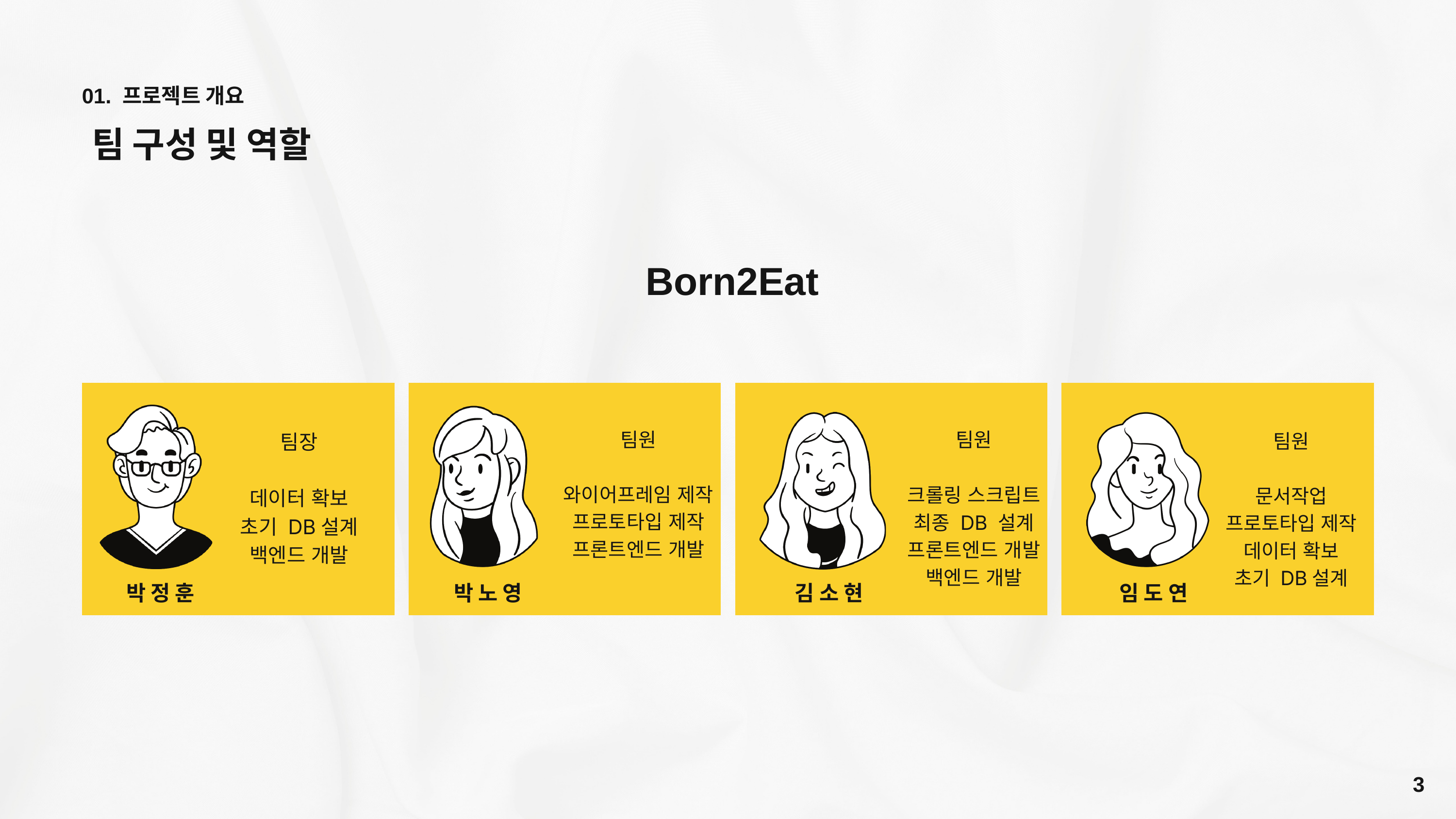

01. 프로젝트 개요
팀 구성 및 역할
Born2Eat

팀원

와이어프레임 제작
프로토타입 제작
프론트엔드 개발
팀원

크롤링 스크립트
최종 DB 설계
프론트엔드 개발
백엔드 개발
팀장

데이터 확보
초기 DB설계
백엔드 개발
팀원

문서작업
프로토타입 제작
데이터 확보
초기 DB설계
박 정 훈
박 노 영
김 소 현
임 도 연
3